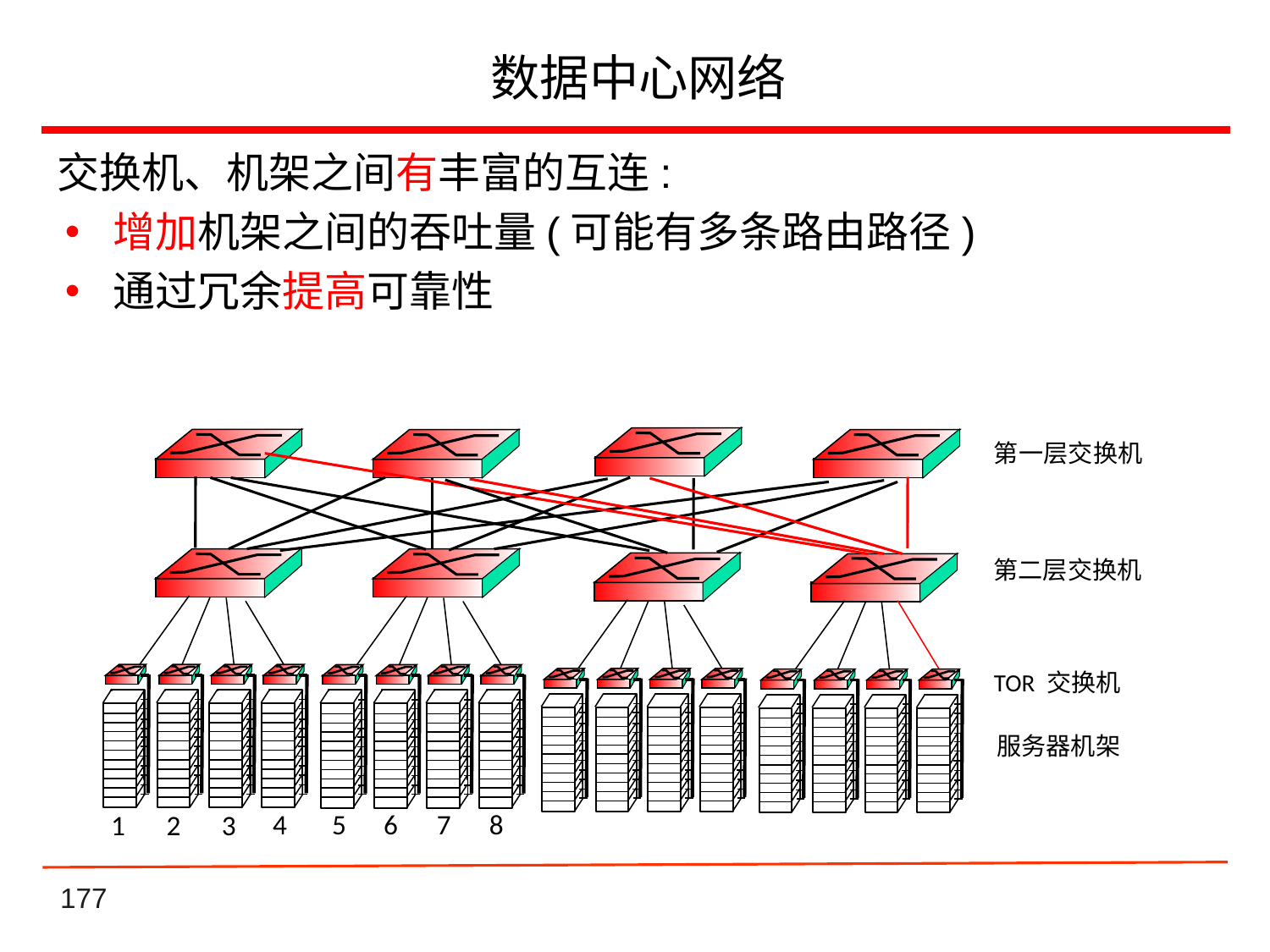

# 数据中心网络
交换机、机架之间有丰富的互连:
增加机架之间的吞吐量(可能有多条路由路径)
通过冗余提高可靠性

第一层交换机
第二层交换机

TOR 交换机
服务器机架
7
6
5
4
8
3
2
1